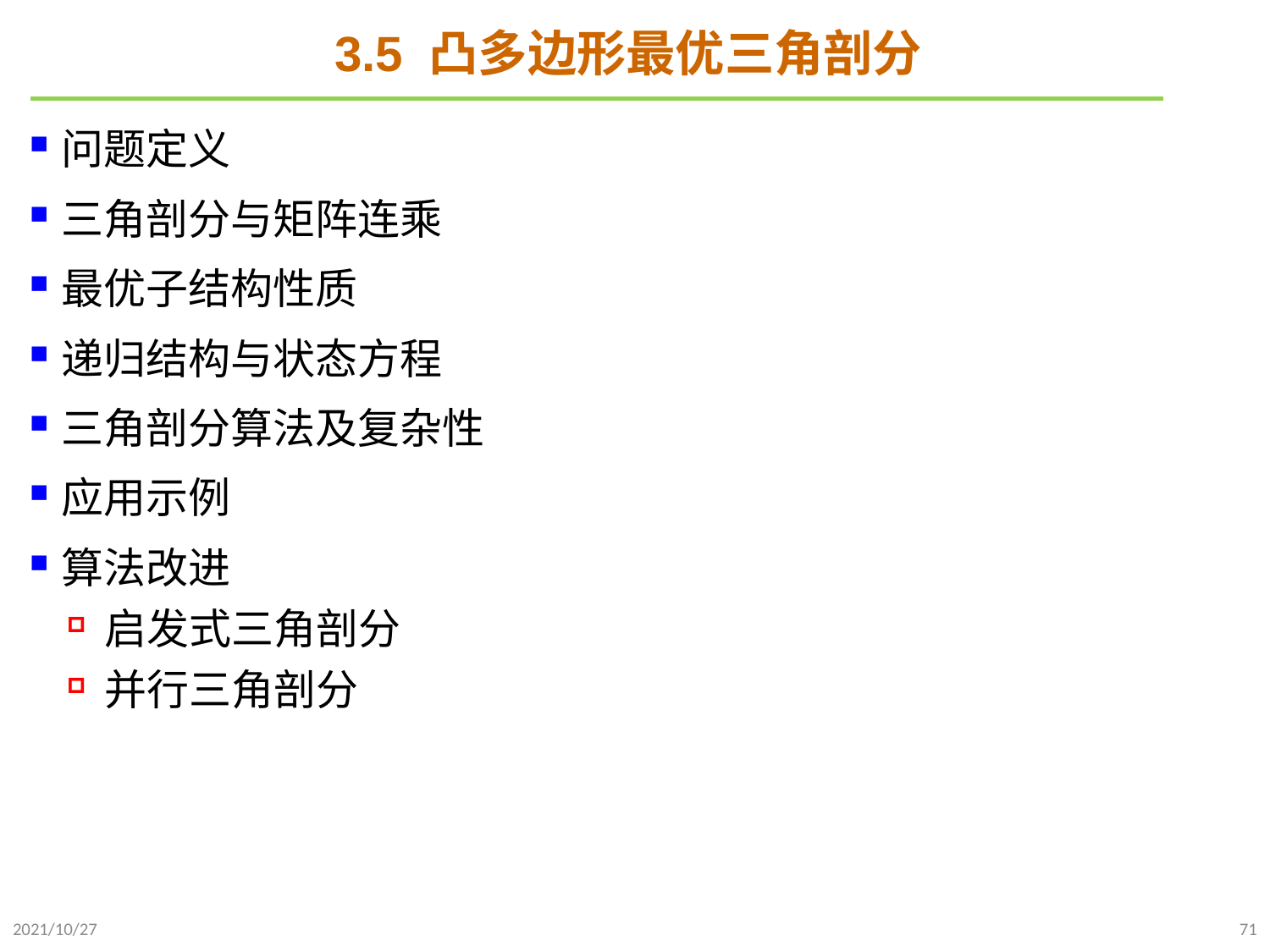

# 3.5 凸多边形最优三角剖分
问题定义
三角剖分与矩阵连乘
最优子结构性质
递归结构与状态方程
三角剖分算法及复杂性
应用示例
算法改进
启发式三角剖分
并行三角剖分

2021/10/27
71